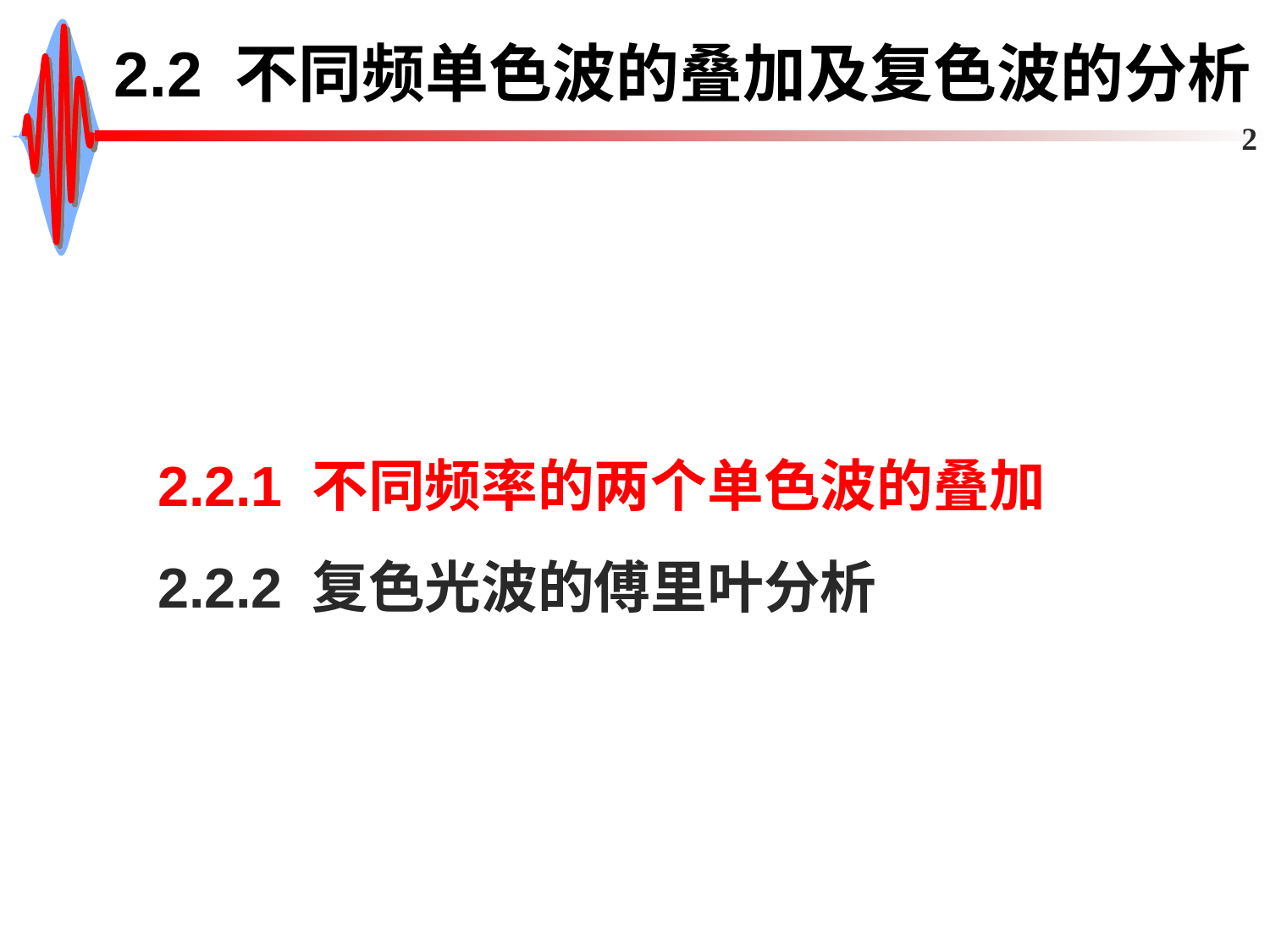

# 2.2 不同频单色波的叠加及复色波的分析
2
2.2.1 不同频率的两个单色波的叠加
2.2.2 复色光波的傅里叶分析